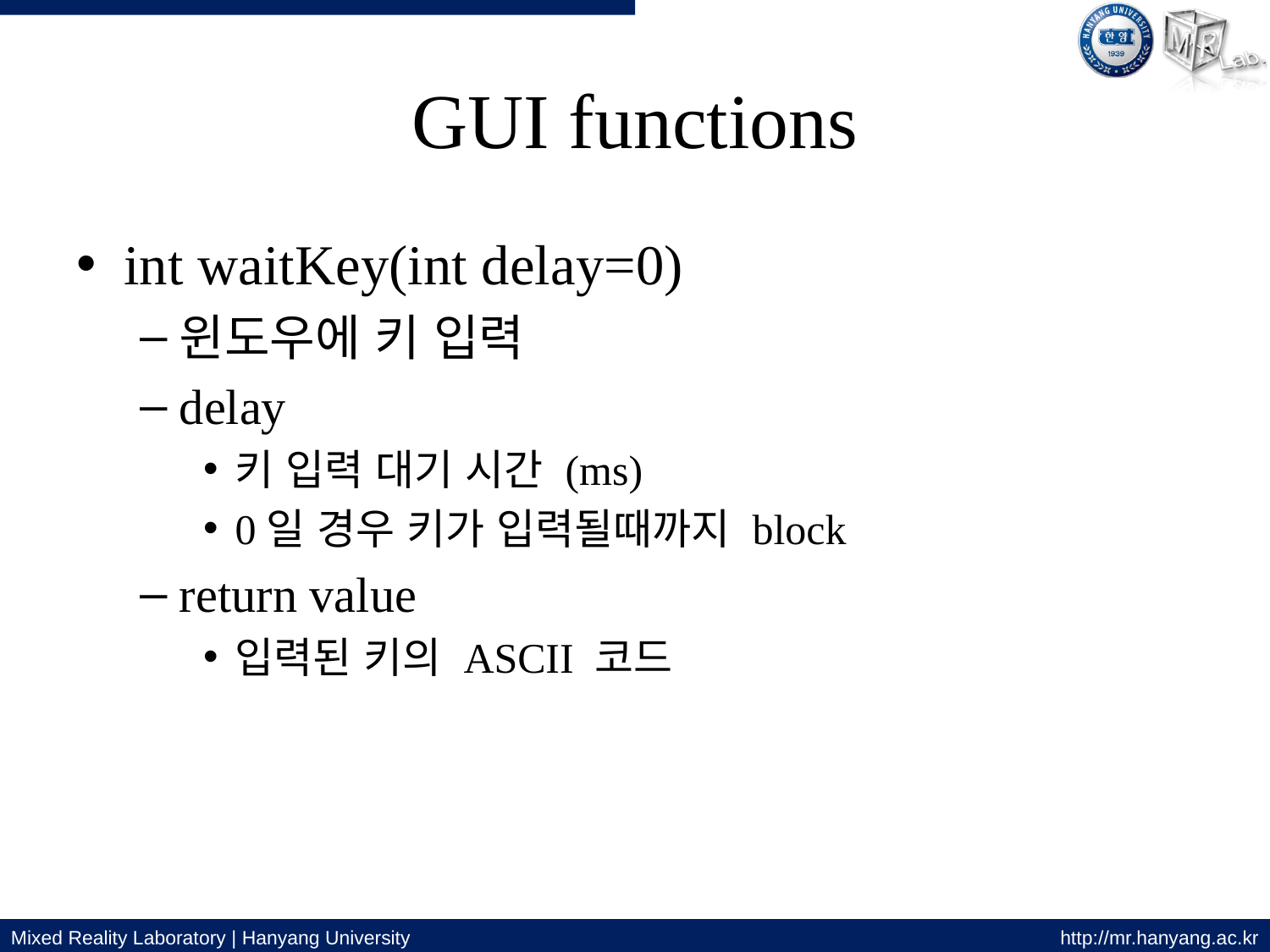

# GUI functions
int waitKey(int delay=0)
윈도우에 키 입력
delay
키 입력 대기 시간 (ms)
0일 경우 키가 입력될때까지 block
return value
입력된 키의 ASCII 코드